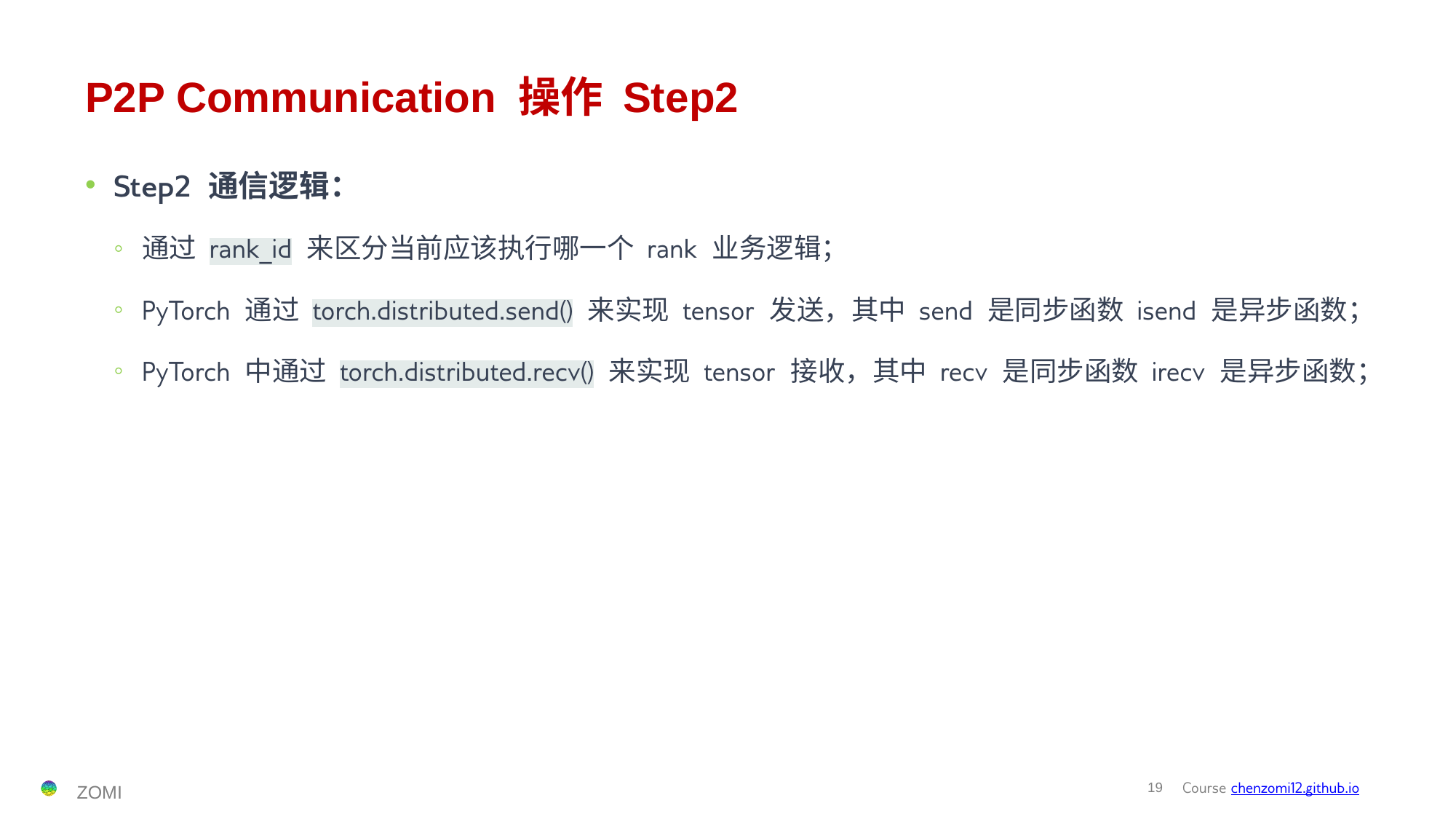

# P2P Communication 操作 Step2
Step2 通信逻辑：
通过 rank_id 来区分当前应该执行哪一个 rank 业务逻辑；
PyTorch 通过 torch.distributed.send() 来实现 tensor 发送，其中 send 是同步函数 isend 是异步函数；
PyTorch 中通过 torch.distributed.recv() 来实现 tensor 接收，其中 recv 是同步函数 irecv 是异步函数；